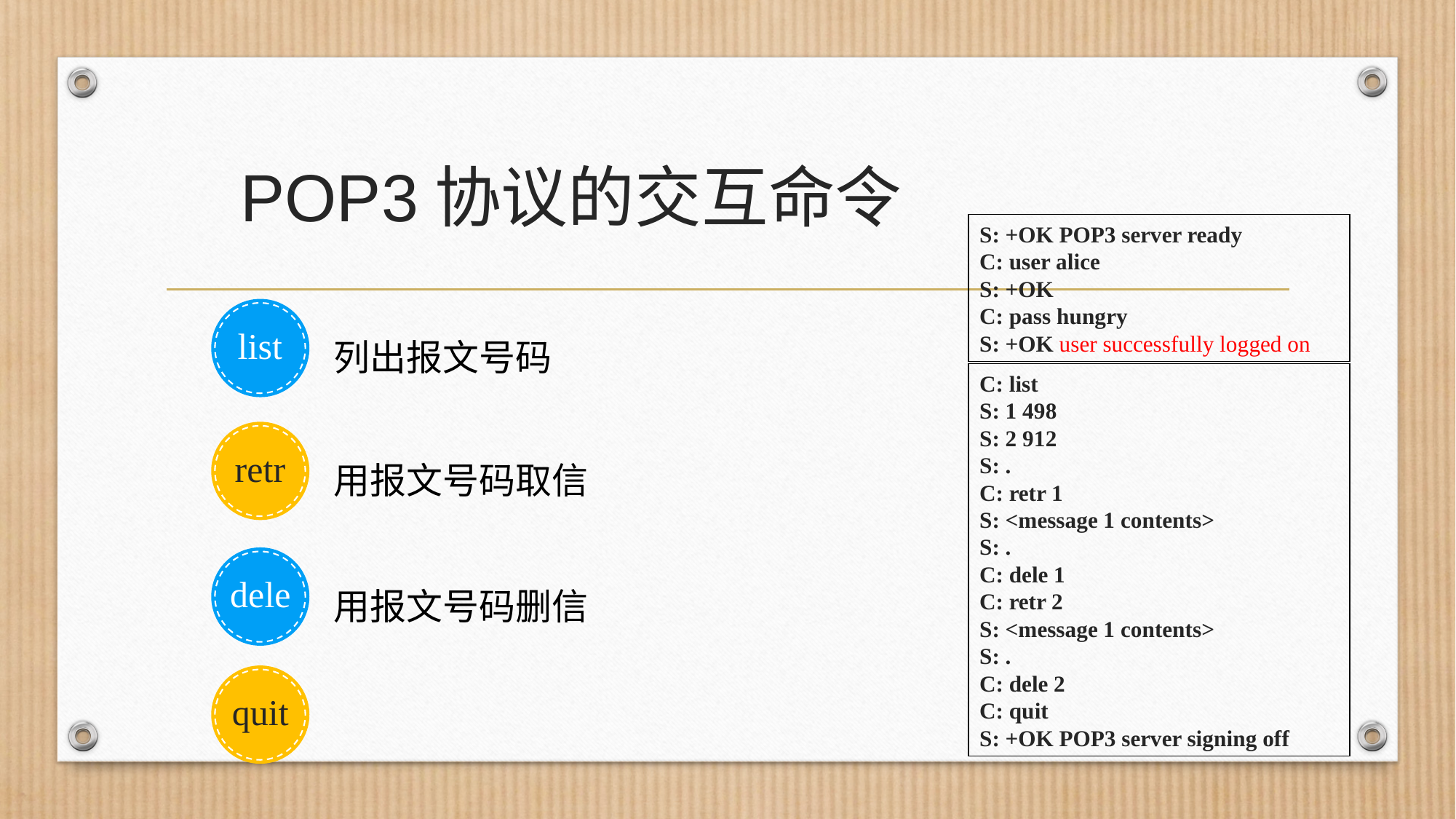

# POP3协议的交互命令
S: +OK POP3 server ready
C: user alice
S: +OK
C: pass hungry
S: +OK user successfully logged on

list
列出报文号码
C: list
S: 1 498
S: 2 912
S: .
C: retr 1
S: <message 1 contents>
S: .
C: dele 1
C: retr 2
S: <message 1 contents>
S: .
C: dele 2
C: quit
S: +OK POP3 server signing off

retr
用报文号码取信

dele
用报文号码删信

quit